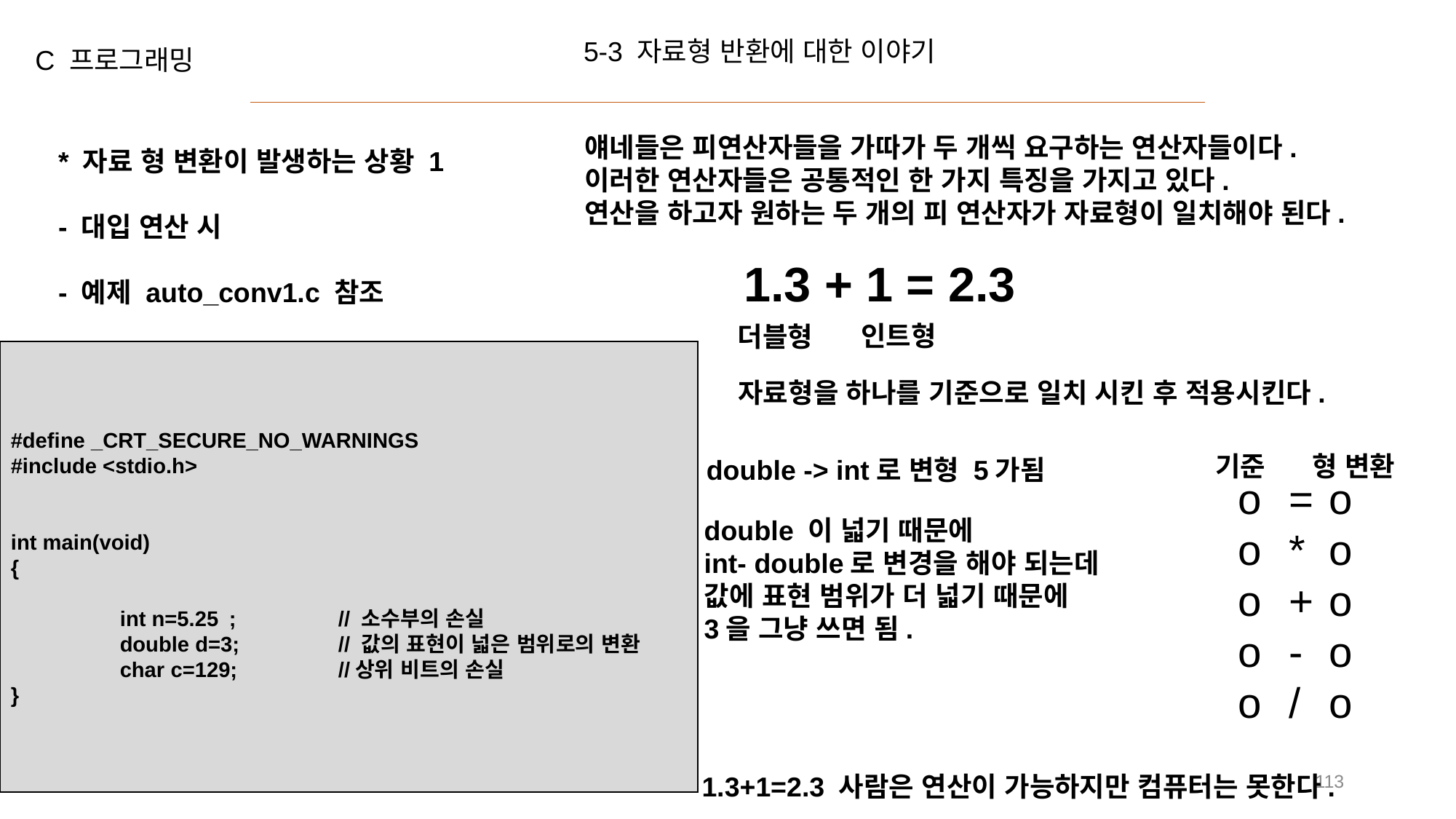

5-3 자료형 반환에 대한 이야기
C 프로그래밍
얘네들은 피연산자들을 가따가 두 개씩 요구하는 연산자들이다.
이러한 연산자들은 공통적인 한 가지 특징을 가지고 있다.
연산을 하고자 원하는 두 개의 피 연산자가 자료형이 일치해야 된다.
* 자료 형 변환이 발생하는 상황 1

- 대입 연산 시

- 예제 auto_conv1.c 참조
1.3 + 1 = 2.3
인트형
더블형
#define _CRT_SECURE_NO_WARNINGS
#include <stdio.h>

int main(void)
{

	int n=5.25	;	// 소수부의 손실
	double d=3;	// 값의 표현이 넓은 범위로의 변환
	char c=129;	//상위 비트의 손실
}
자료형을 하나를 기준으로 일치 시킨 후 적용시킨다.

기준
형 변환
double -> int로 변형 5가됨
o
o
o
o
o
=
*
+
-
/
o
o
o
o
o
double 이 넓기 때문에
int- double로 변경을 해야 되는데
값에 표현 범위가 더 넓기 때문에
3을 그냥 쓰면 됨.
113
1.3+1=2.3 사람은 연산이 가능하지만 컴퓨터는 못한다.